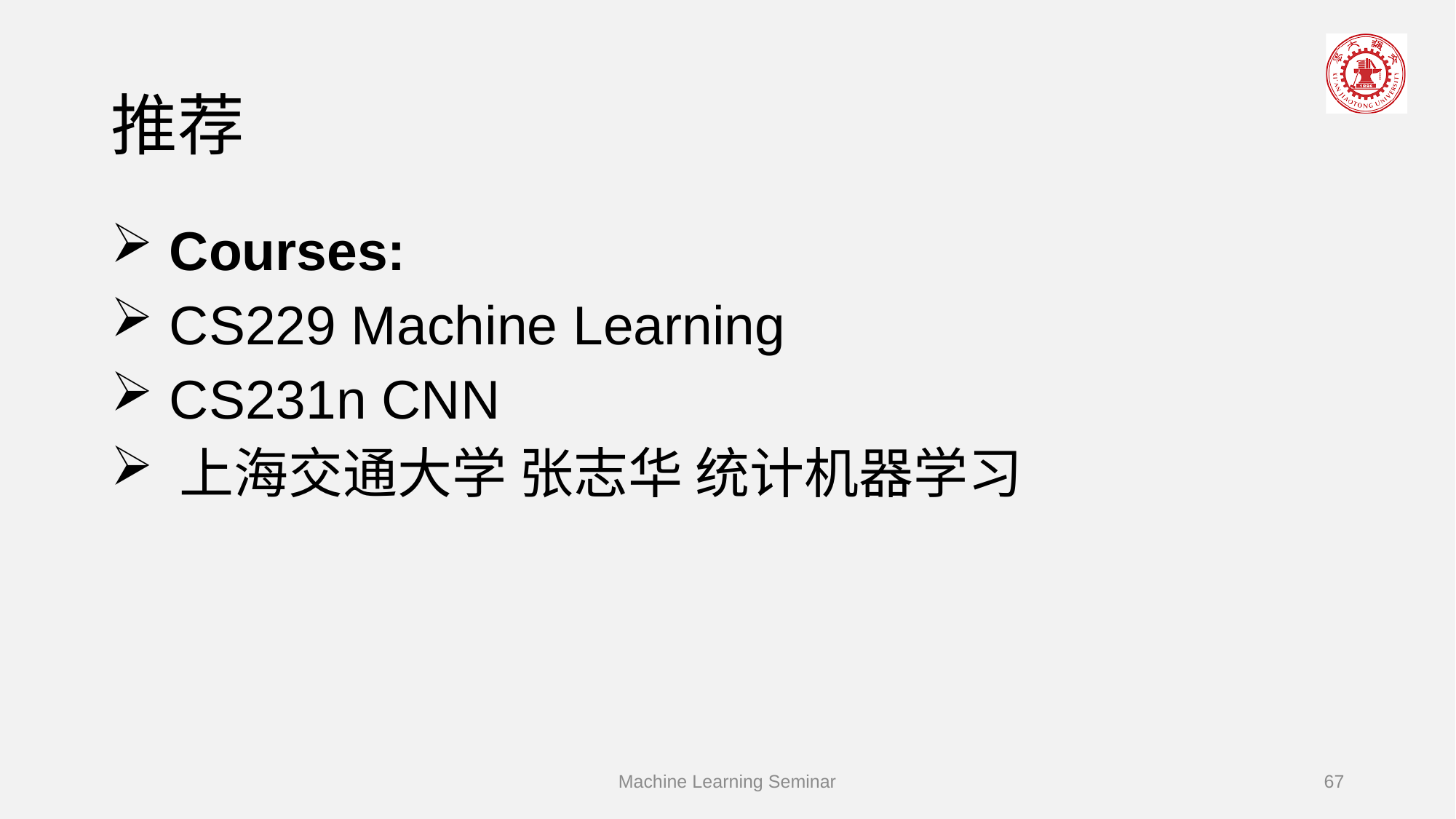

# 推荐
 Courses:
 CS229 Machine Learning
 CS231n CNN
 上海交通大学 张志华 统计机器学习
Machine Learning Seminar
67